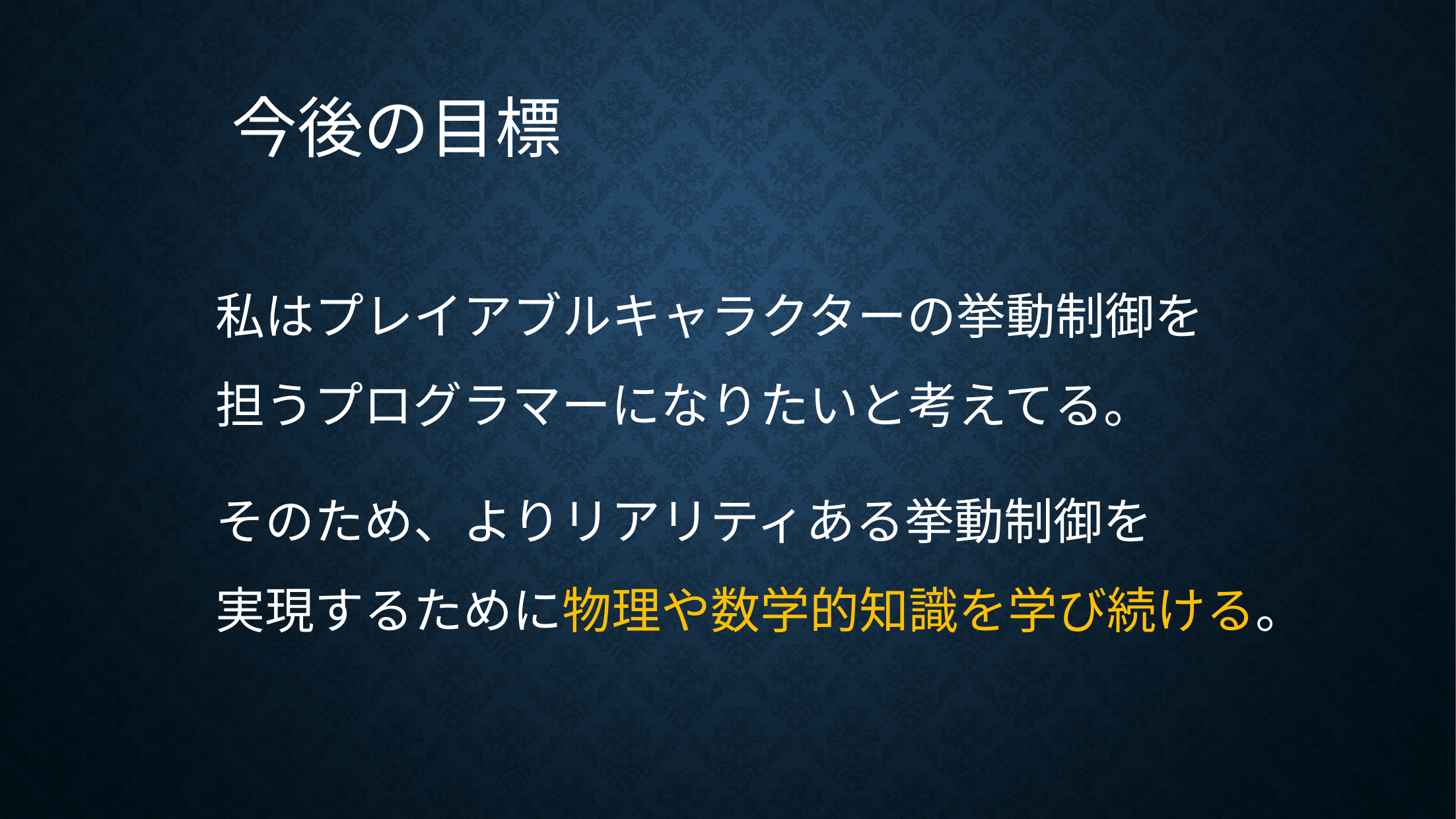

今後の目標
私はプレイアブルキャラクターの挙動制御を
担うプログラマーになりたいと考えてる。

そのため、よりリアリティある挙動制御を
実現するために物理や数学的知識を学び続ける。